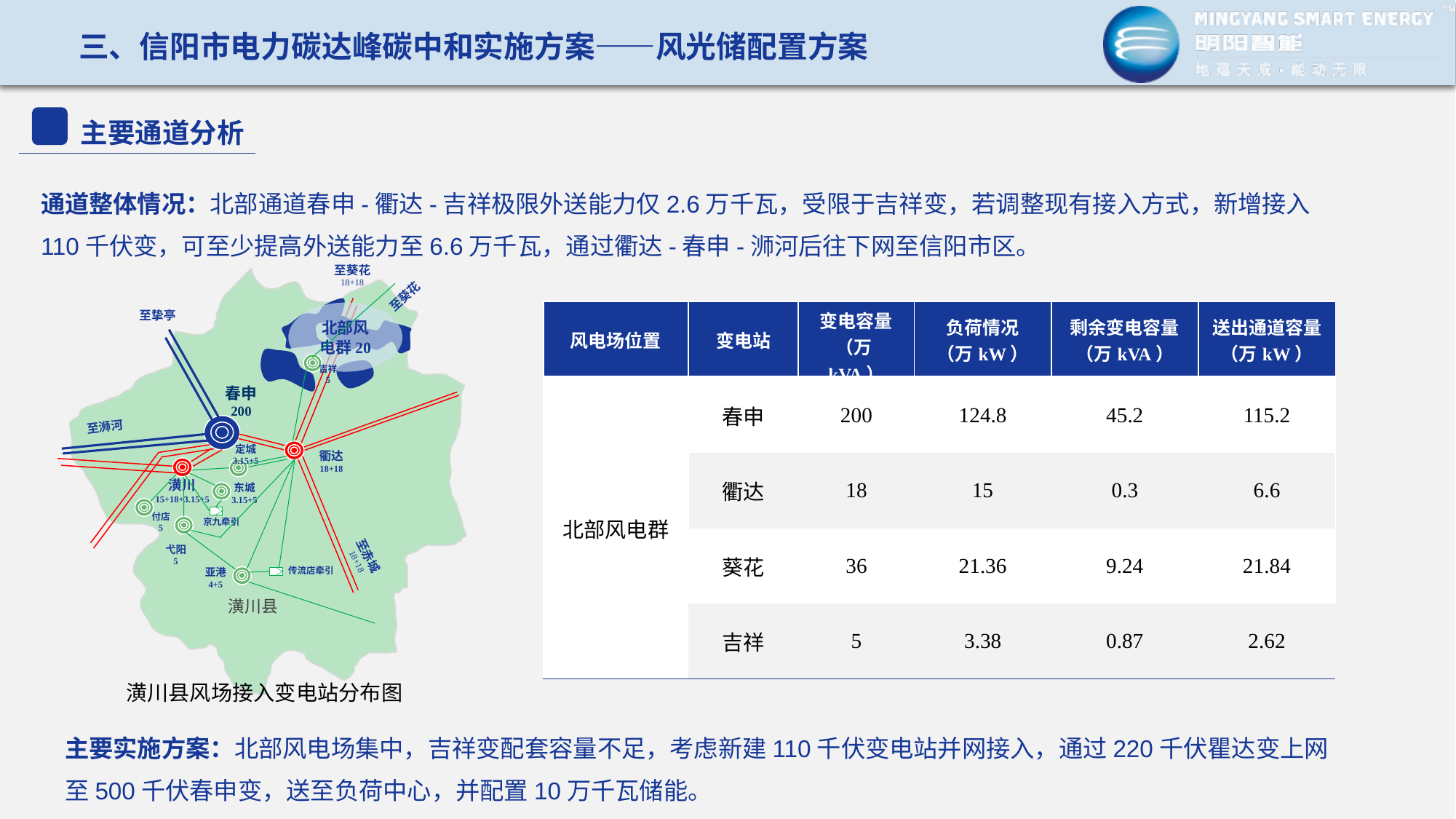

三、信阳市电力碳达峰碳中和实施方案——风光储配置方案
主要通道分析

通道整体情况：北部通道春申-衢达-吉祥极限外送能力仅2.6万千瓦，受限于吉祥变，若调整现有接入方式，新增接入110千伏变，可至少提高外送能力至6.6万千瓦，通过衢达-春申-浉河后往下网至信阳市区。
至葵花
18+18

至葵花

至挚亭
北部风电群20

吉祥
5
春申
200
至浉河

定城
3.15+5
衢达
18+18

潢川
15+18+3.15+5
东城
3.15+5

付店
5

京九牵引
至赤城
18+18
弋阳
5
传流店牵引
亚港
4+5

潢川县
| 风电场位置 | 变电站 | 变电容量 （万kVA） | 负荷情况 （万kW） | 剩余变电容量 （万kVA） | 送出通道容量 （万kW） |
| --- | --- | --- | --- | --- | --- |
| 北部风电群 | 春申 | 200 | 124.8 | 45.2 | 115.2 |
|  | 衢达 | 18 | 15 | 0.3 | 6.6 |
|  | 葵花 | 36 | 21.36 | 9.24 | 21.84 |
|  | 吉祥 | 5 | 3.38 | 0.87 | 2.62 |
潢川县风场接入变电站分布图
主要实施方案：北部风电场集中，吉祥变配套容量不足，考虑新建110千伏变电站并网接入，通过220千伏瞿达变上网至500千伏春申变，送至负荷中心，并配置10万千瓦储能。